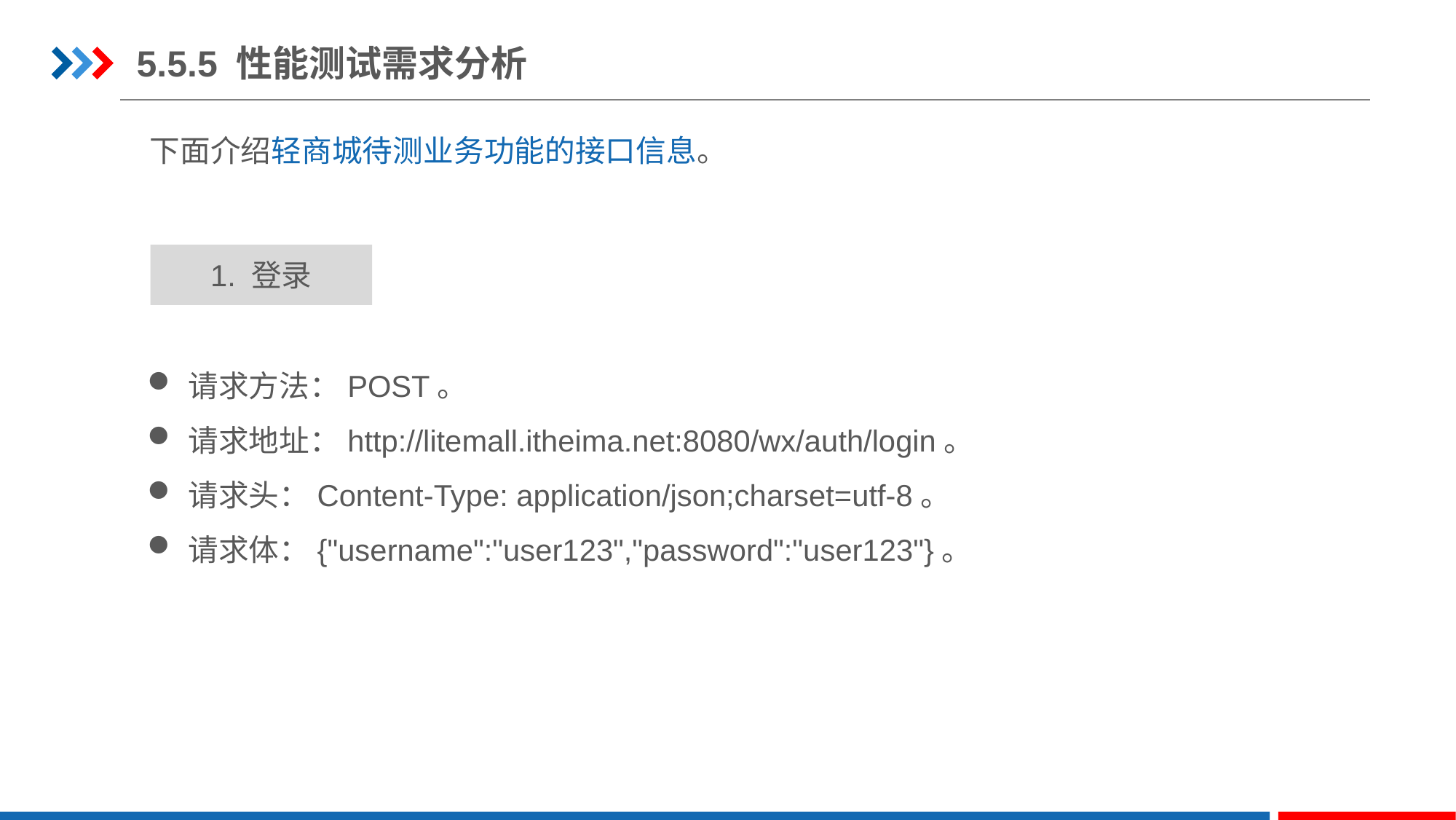

5.5.5 性能测试需求分析
下面介绍轻商城待测业务功能的接口信息。
1. 登录
请求方法：POST。
请求地址：http://litemall.itheima.net:8080/wx/auth/login。
请求头：Content-Type: application/json;charset=utf-8。
请求体：{"username":"user123","password":"user123"}。